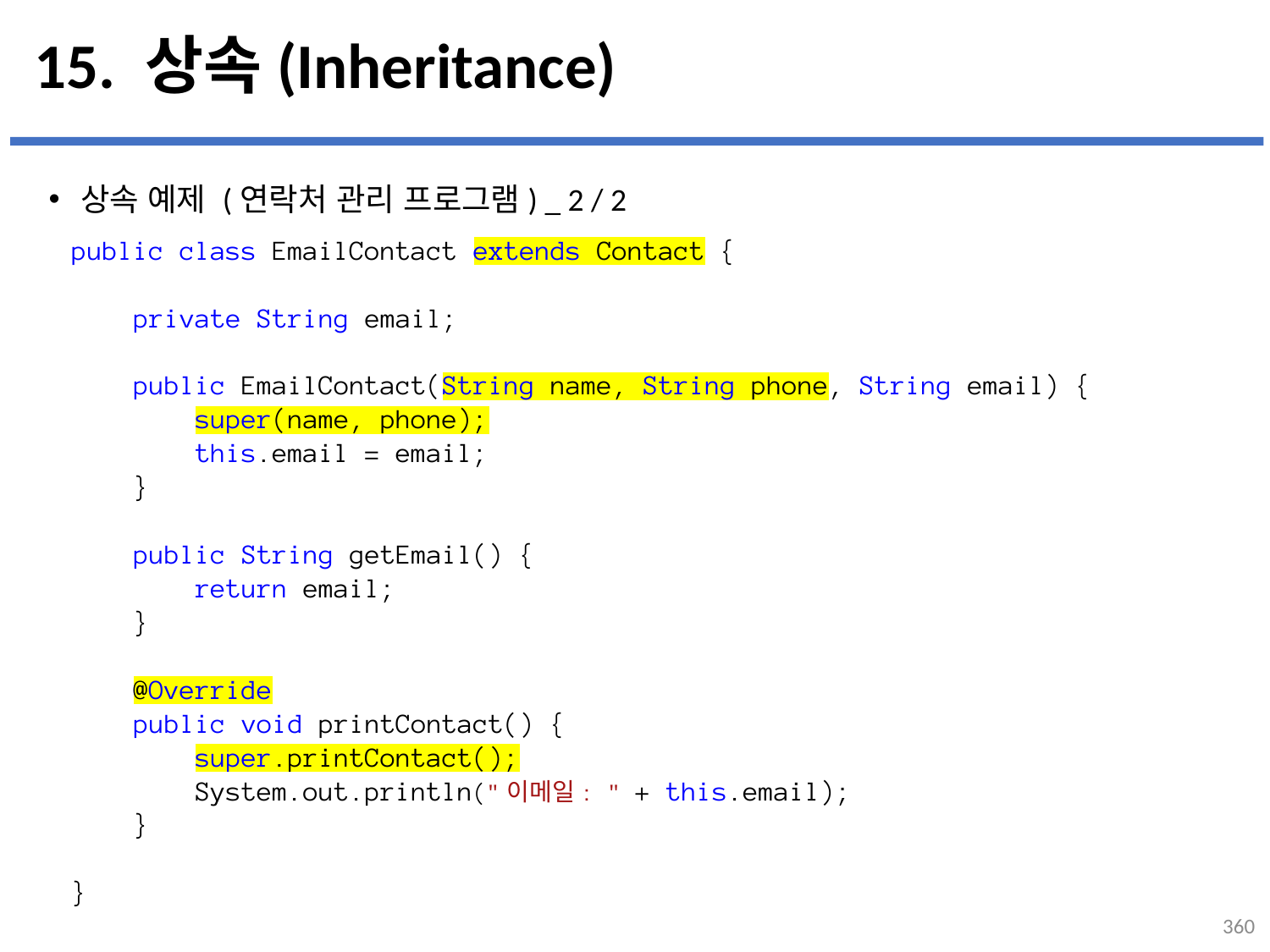

# 15. 상속(Inheritance)
상속 예제 (연락처 관리 프로그램) _ 2 / 2
...

설명
public class EmailContact extends Contact {

    private String email;
    public EmailContact(String name, String phone, String email) {
        super(name, phone);
        this.email = email;
    }
    public String getEmail() {
        return email;
    }
    @Override
    public void printContact() {
        super.printContact();
        System.out.println("이메일: " + this.email);
    }
}
360